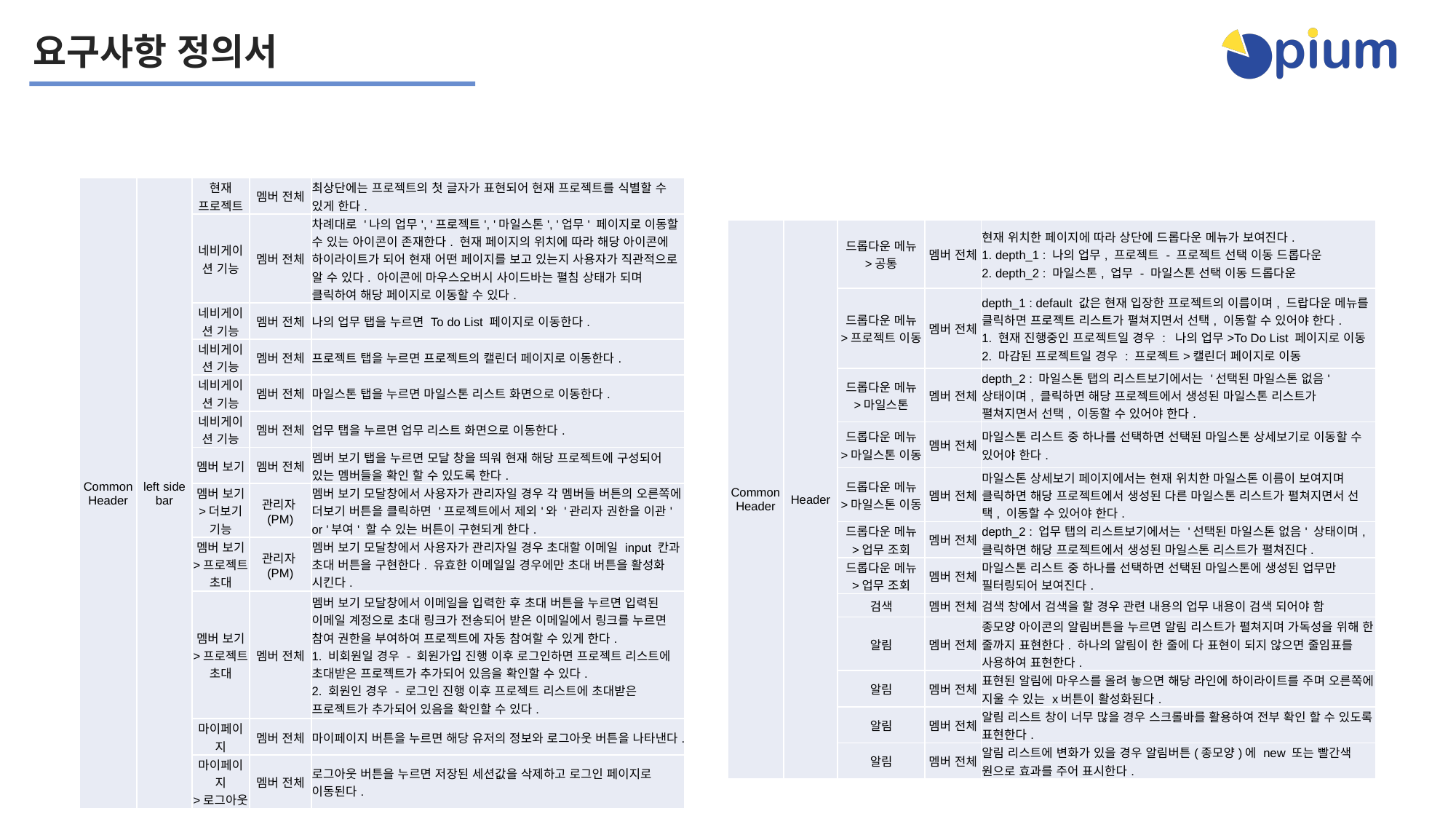

요구사항 정의서
| Common Header | left side bar | 현재 프로젝트 | 멤버 전체 | 최상단에는 프로젝트의 첫 글자가 표현되어 현재 프로젝트를 식별할 수 있게 한다. |
| --- | --- | --- | --- | --- |
|  |  | 네비게이션 기능 | 멤버 전체 | 차례대로 '나의 업무', '프로젝트', '마일스톤', '업무' 페이지로 이동할 수 있는 아이콘이 존재한다. 현재 페이지의 위치에 따라 해당 아이콘에 하이라이트가 되어 현재 어떤 페이지를 보고 있는지 사용자가 직관적으로 알 수 있다. 아이콘에 마우스오버시 사이드바는 펼침 상태가 되며 클릭하여 해당 페이지로 이동할 수 있다. |
|  |  | 네비게이션 기능 | 멤버 전체 | 나의 업무 탭을 누르면 To do List 페이지로 이동한다. |
|  |  | 네비게이션 기능 | 멤버 전체 | 프로젝트 탭을 누르면 프로젝트의 캘린더 페이지로 이동한다. |
|  |  | 네비게이션 기능 | 멤버 전체 | 마일스톤 탭을 누르면 마일스톤 리스트 화면으로 이동한다. |
|  |  | 네비게이션 기능 | 멤버 전체 | 업무 탭을 누르면 업무 리스트 화면으로 이동한다. |
|  |  | 멤버 보기 | 멤버 전체 | 멤버 보기 탭을 누르면 모달 창을 띄워 현재 해당 프로젝트에 구성되어 있는 멤버들을 확인 할 수 있도록 한다. |
|  |  | 멤버 보기 >더보기 기능 | 관리자(PM) | 멤버 보기 모달창에서 사용자가 관리자일 경우 각 멤버들 버튼의 오른쪽에 더보기 버튼을 클릭하면 '프로젝트에서 제외'와 '관리자 권한을 이관' or '부여' 할 수 있는 버튼이 구현되게 한다. |
|  |  | 멤버 보기 >프로젝트 초대 | 관리자(PM) | 멤버 보기 모달창에서 사용자가 관리자일 경우 초대할 이메일 input 칸과 초대 버튼을 구현한다. 유효한 이메일일 경우에만 초대 버튼을 활성화 시킨다. |
|  |  | 멤버 보기 >프로젝트 초대 | 멤버 전체 | 멤버 보기 모달창에서 이메일을 입력한 후 초대 버튼을 누르면 입력된 이메일 계정으로 초대 링크가 전송되어 받은 이메일에서 링크를 누르면 참여 권한을 부여하여 프로젝트에 자동 참여할 수 있게 한다. 1. 비회원일 경우 - 회원가입 진행 이후 로그인하면 프로젝트 리스트에 초대받은 프로젝트가 추가되어 있음을 확인할 수 있다. 2. 회원인 경우 - 로그인 진행 이후 프로젝트 리스트에 초대받은 프로젝트가 추가되어 있음을 확인할 수 있다. |
|  |  | 마이페이지 | 멤버 전체 | 마이페이지 버튼을 누르면 해당 유저의 정보와 로그아웃 버튼을 나타낸다. |
|  |  | 마이페이지 >로그아웃 | 멤버 전체 | 로그아웃 버튼을 누르면 저장된 세션값을 삭제하고 로그인 페이지로 이동된다. |
| Common Header | Header | 드롭다운 메뉴 >공통 | 멤버 전체 | 현재 위치한 페이지에 따라 상단에 드롭다운 메뉴가 보여진다. 1. depth\_1 : 나의 업무, 프로젝트 - 프로젝트 선택 이동 드롭다운 2. depth\_2 : 마일스톤, 업무 - 마일스톤 선택 이동 드롭다운 |
| --- | --- | --- | --- | --- |
|  |  | 드롭다운 메뉴 >프로젝트 이동 | 멤버 전체 | depth\_1 : default 값은 현재 입장한 프로젝트의 이름이며, 드랍다운 메뉴를 클릭하면 프로젝트 리스트가 펼쳐지면서 선택, 이동할 수 있어야 한다. 1. 현재 진행중인 프로젝트일 경우 : 나의 업무>To Do List 페이지로 이동 2. 마감된 프로젝트일 경우 : 프로젝트>캘린더 페이지로 이동 |
|  |  | 드롭다운 메뉴 >마일스톤 | 멤버 전체 | depth\_2 : 마일스톤 탭의 리스트보기에서는 '선택된 마일스톤 없음' 상태이며, 클릭하면 해당 프로젝트에서 생성된 마일스톤 리스트가 펼쳐지면서 선택, 이동할 수 있어야 한다. |
|  |  | 드롭다운 메뉴 >마일스톤 이동 | 멤버 전체 | 마일스톤 리스트 중 하나를 선택하면 선택된 마일스톤 상세보기로 이동할 수 있어야 한다. |
|  |  | 드롭다운 메뉴 >마일스톤 이동 | 멤버 전체 | 마일스톤 상세보기 페이지에서는 현재 위치한 마일스톤 이름이 보여지며 클릭하면 해당 프로젝트에서 생성된 다른 마일스톤 리스트가 펼쳐지면서 선택, 이동할 수 있어야 한다. |
|  |  | 드롭다운 메뉴 >업무 조회 | 멤버 전체 | depth\_2 : 업무 탭의 리스트보기에서는 '선택된 마일스톤 없음' 상태이며, 클릭하면 해당 프로젝트에서 생성된 마일스톤 리스트가 펼쳐진다. |
|  |  | 드롭다운 메뉴 >업무 조회 | 멤버 전체 | 마일스톤 리스트 중 하나를 선택하면 선택된 마일스톤에 생성된 업무만 필터링되어 보여진다. |
|  |  | 검색 | 멤버 전체 | 검색 창에서 검색을 할 경우 관련 내용의 업무 내용이 검색 되어야 함 |
|  |  | 알림 | 멤버 전체 | 종모양 아이콘의 알림버튼을 누르면 알림 리스트가 펼쳐지며 가독성을 위해 한 줄까지 표현한다. 하나의 알림이 한 줄에 다 표현이 되지 않으면 줄임표를 사용하여 표현한다. |
|  |  | 알림 | 멤버 전체 | 표현된 알림에 마우스를 올려 놓으면 해당 라인에 하이라이트를 주며 오른쪽에 지울 수 있는 x버튼이 활성화된다. |
|  |  | 알림 | 멤버 전체 | 알림 리스트 창이 너무 많을 경우 스크롤바를 활용하여 전부 확인 할 수 있도록 표현한다. |
|  |  | 알림 | 멤버 전체 | 알림 리스트에 변화가 있을 경우 알림버튼(종모양)에 new 또는 빨간색 원으로 효과를 주어 표시한다. |